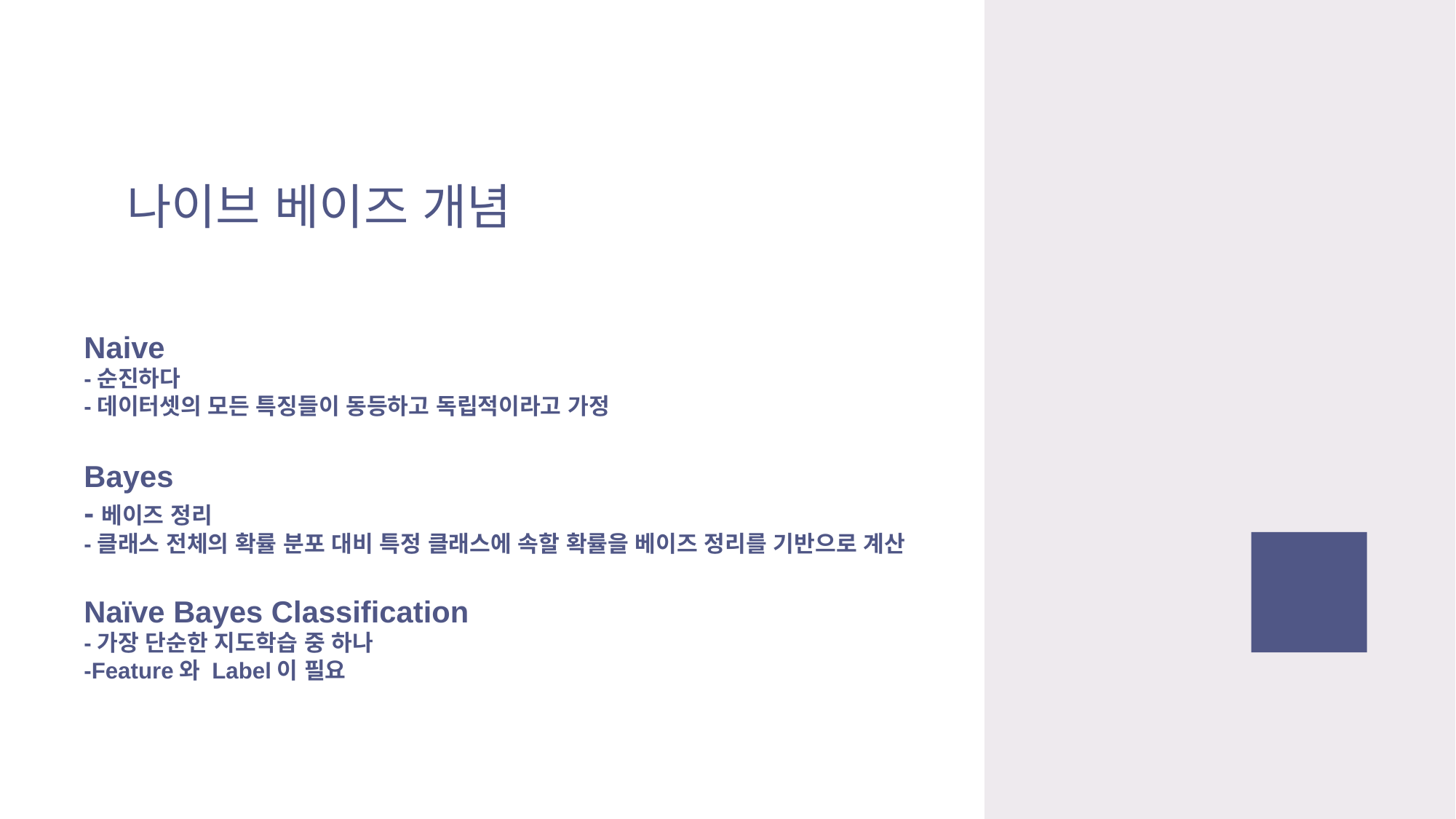

나이브 베이즈 개념
Naive
-순진하다
-데이터셋의 모든 특징들이 동등하고 독립적이라고 가정
Bayes
-베이즈 정리
-클래스 전체의 확률 분포 대비 특정 클래스에 속할 확률을 베이즈 정리를 기반으로 계산

Naïve Bayes Classification
-가장 단순한 지도학습 중 하나
-Feature와 Label이 필요